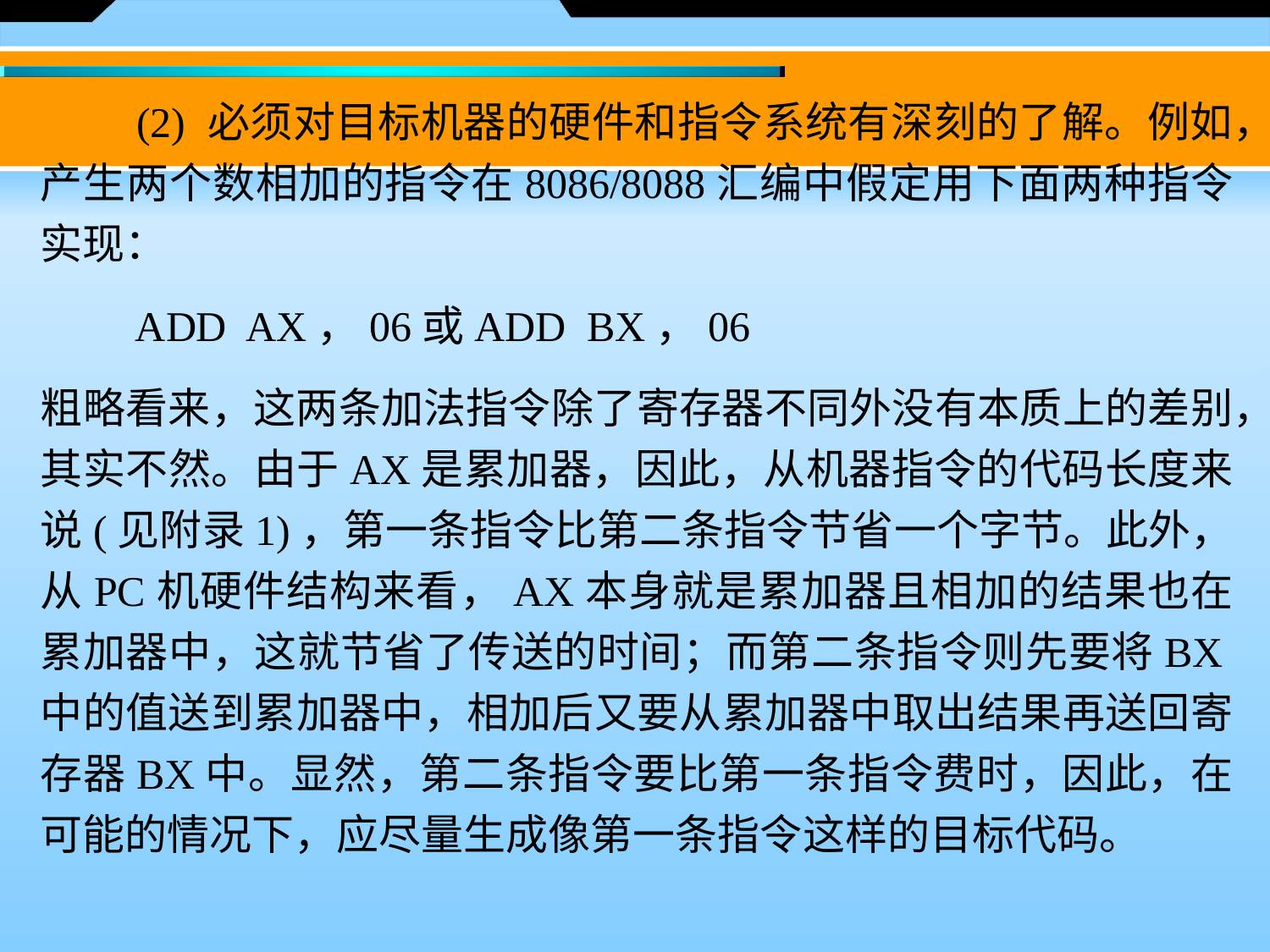

(2) 必须对目标机器的硬件和指令系统有深刻的了解。例如，产生两个数相加的指令在8086/8088汇编中假定用下面两种指令实现：
　　ADD  AX，06或ADD  BX，06
粗略看来，这两条加法指令除了寄存器不同外没有本质上的差别，其实不然。由于AX是累加器，因此，从机器指令的代码长度来说(见附录1)，第一条指令比第二条指令节省一个字节。此外，从PC机硬件结构来看，AX本身就是累加器且相加的结果也在累加器中，这就节省了传送的时间；而第二条指令则先要将BX中的值送到累加器中，相加后又要从累加器中取出结果再送回寄存器BX中。显然，第二条指令要比第一条指令费时，因此，在可能的情况下，应尽量生成像第一条指令这样的目标代码。